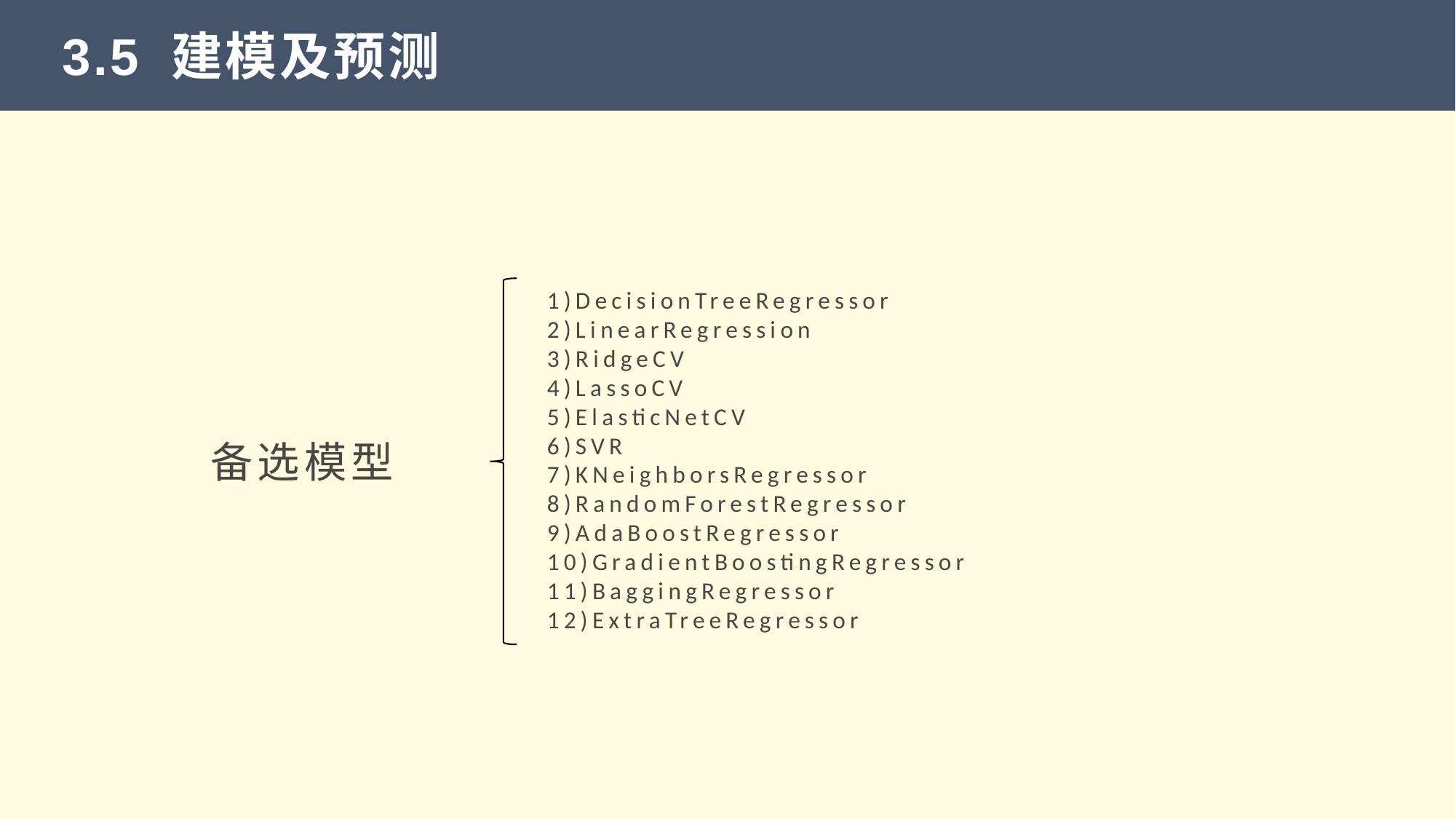

3.5 建模及预测

1)DecisionTreeRegressor
2)LinearRegression
3)RidgeCV
4)LassoCV
5)ElasticNetCV
6)SVR
7)KNeighborsRegressor
8)RandomForestRegressor
9)AdaBoostRegressor
10)GradientBoostingRegressor
11)BaggingRegressor
12)ExtraTreeRegressor
备选模型